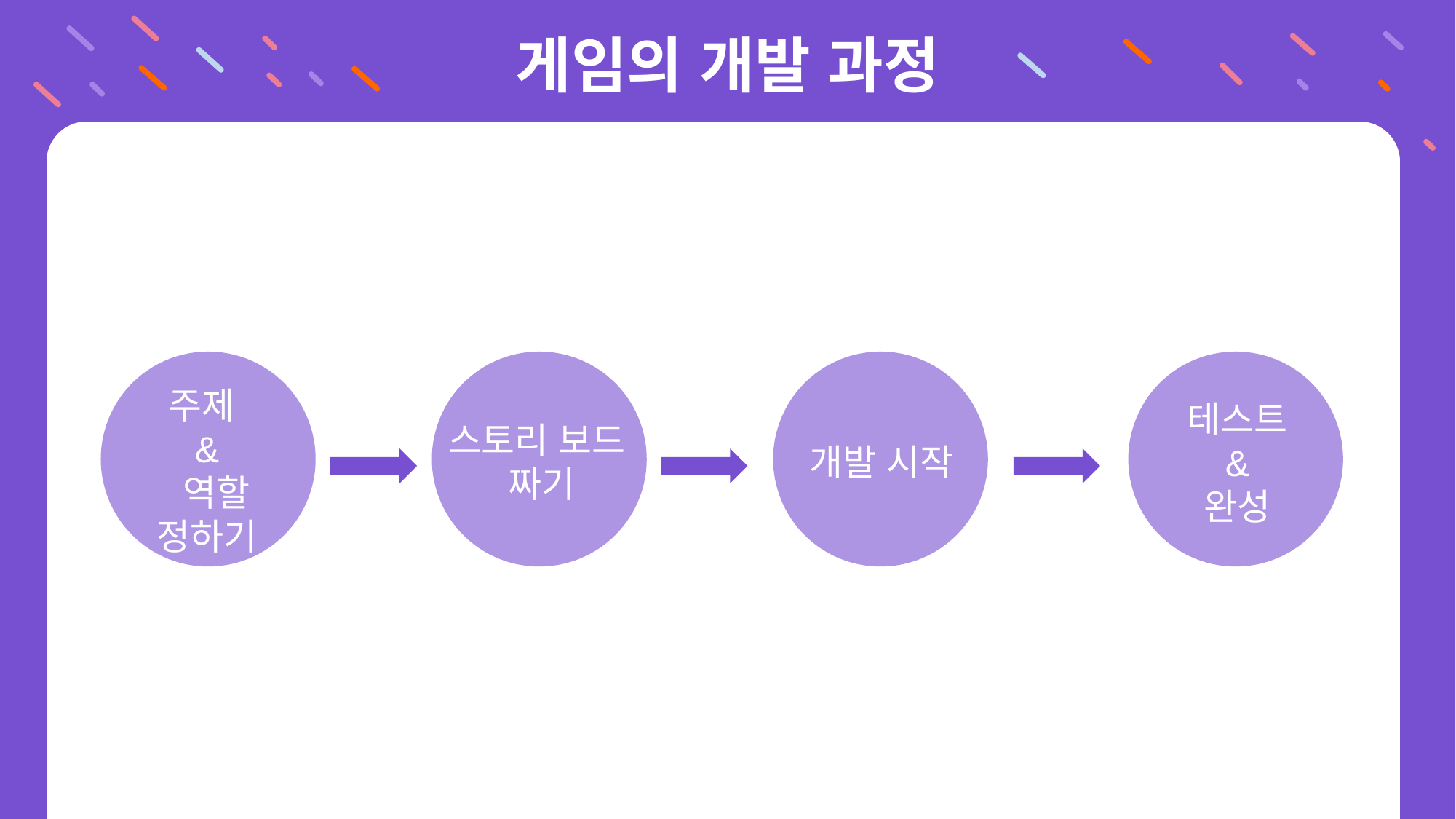

# 게임의 개발 과정

주제
&
 역할 정하기
테스트
&
완성
스토리 보드
짜기
개발 시작